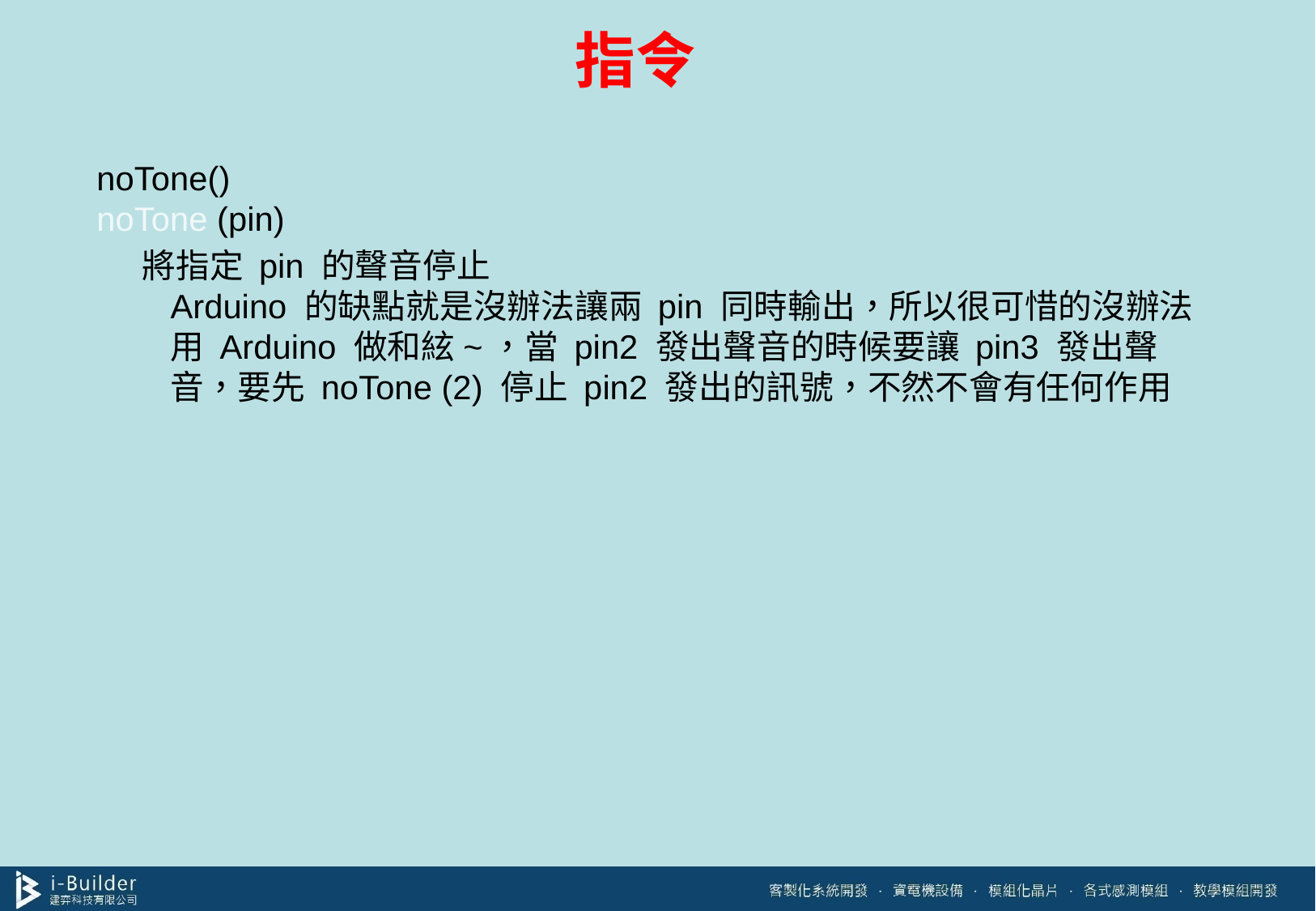

# 指令
noTone()
noTone (pin)
將指定 pin 的聲音停止
Arduino 的缺點就是沒辦法讓兩 pin 同時輸出，所以很可惜的沒辦法用 Arduino 做和絃~，當 pin2 發出聲音的時候要讓 pin3 發出聲音，要先 noTone (2) 停止 pin2 發出的訊號，不然不會有任何作用